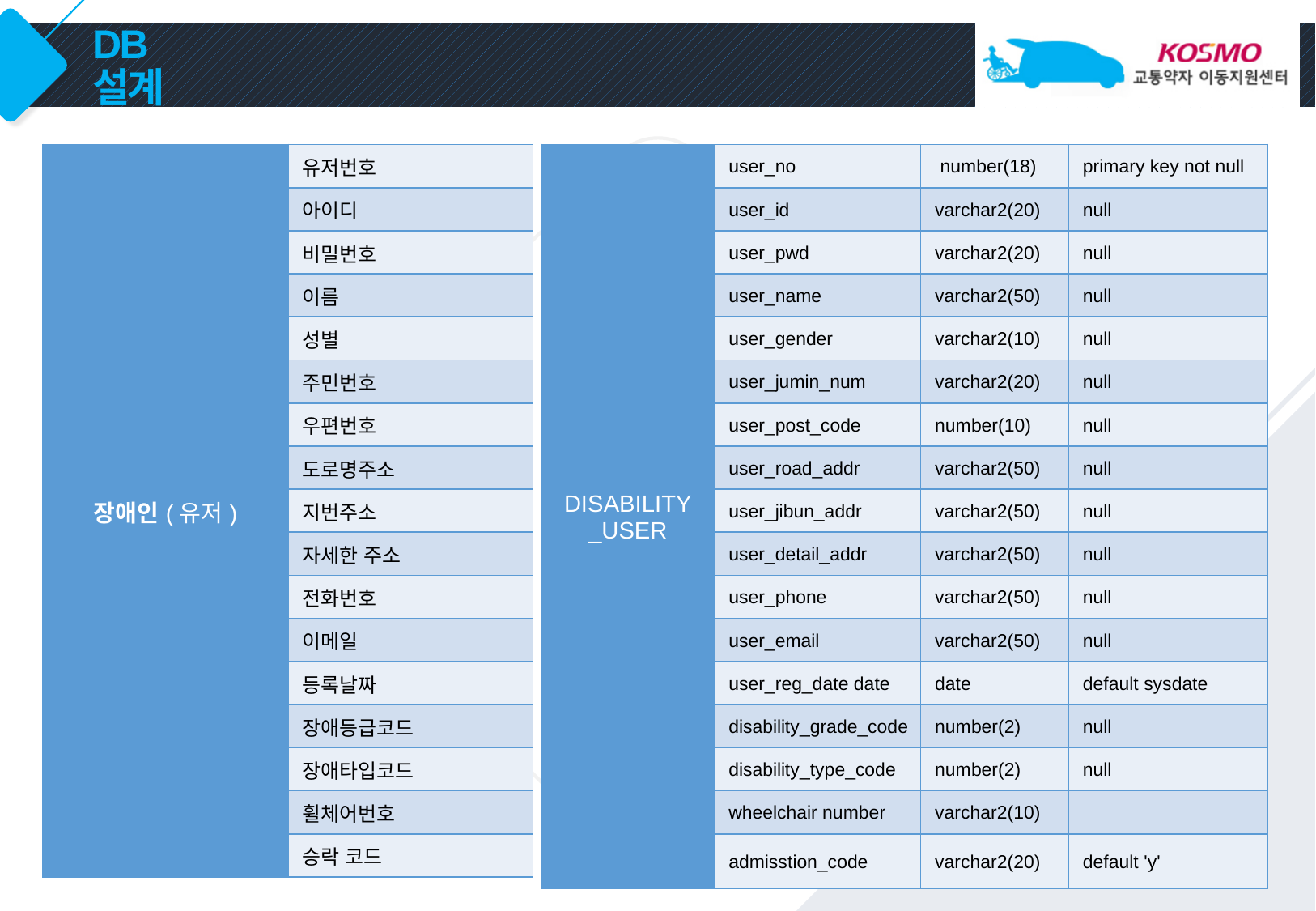

# DB 설계

| 장애인(유저) | 유저번호 |
| --- | --- |
|  | 아이디 |
|  | 비밀번호 |
|  | 이름 |
|  | 성별 |
|  | 주민번호 |
|  | 우편번호 |
|  | 도로명주소 |
|  | 지번주소 |
|  | 자세한 주소 |
|  | 전화번호 |
|  | 이메일 |
|  | 등록날짜 |
|  | 장애등급코드 |
|  | 장애타입코드 |
|  | 휠체어번호 |
|  | 승락 코드 |
| DISABILITY \_USER | user\_no | number(18) | primary key not null |
| --- | --- | --- | --- |
|  | user\_id | varchar2(20) | null |
|  | user\_pwd | varchar2(20) | null |
|  | user\_name | varchar2(50) | null |
|  | user\_gender | varchar2(10) | null |
|  | user\_jumin\_num | varchar2(20) | null |
|  | user\_post\_code | number(10) | null |
|  | user\_road\_addr | varchar2(50) | null |
|  | user\_jibun\_addr | varchar2(50) | null |
|  | user\_detail\_addr | varchar2(50) | null |
|  | user\_phone | varchar2(50) | null |
|  | user\_email | varchar2(50) | null |
|  | user\_reg\_date date | date | default sysdate |
|  | disability\_grade\_code | number(2) | null |
|  | disability\_type\_code | number(2) | null |
|  | wheelchair number | varchar2(10) |  |
|  | admisstion\_code | varchar2(20) | default 'y' |